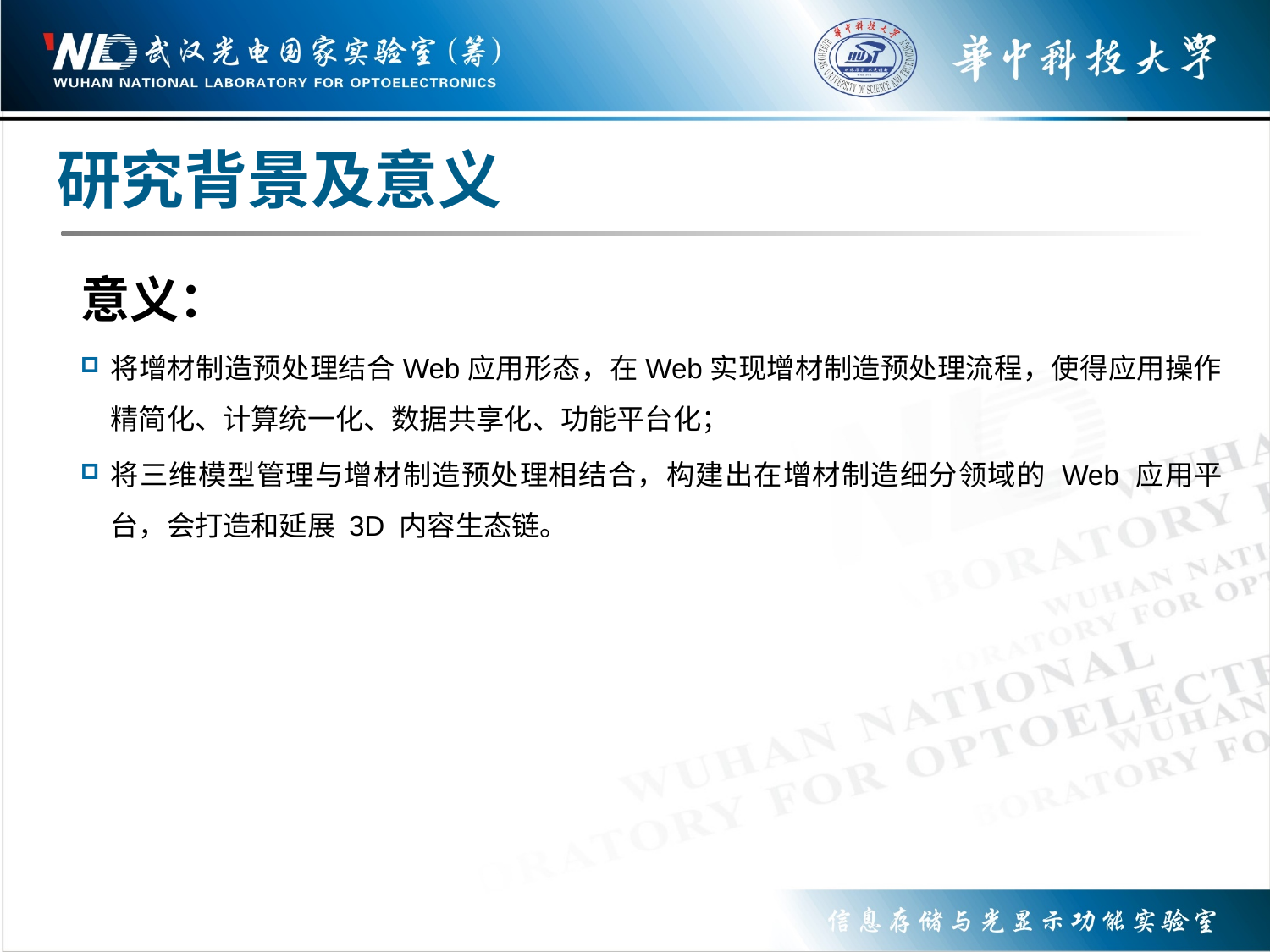

研究背景及意义
意义：
将增材制造预处理结合Web应用形态，在Web实现增材制造预处理流程，使得应用操作精简化、计算统一化、数据共享化、功能平台化；
将三维模型管理与增材制造预处理相结合，构建出在增材制造细分领域的 Web 应用平台，会打造和延展 3D 内容生态链。